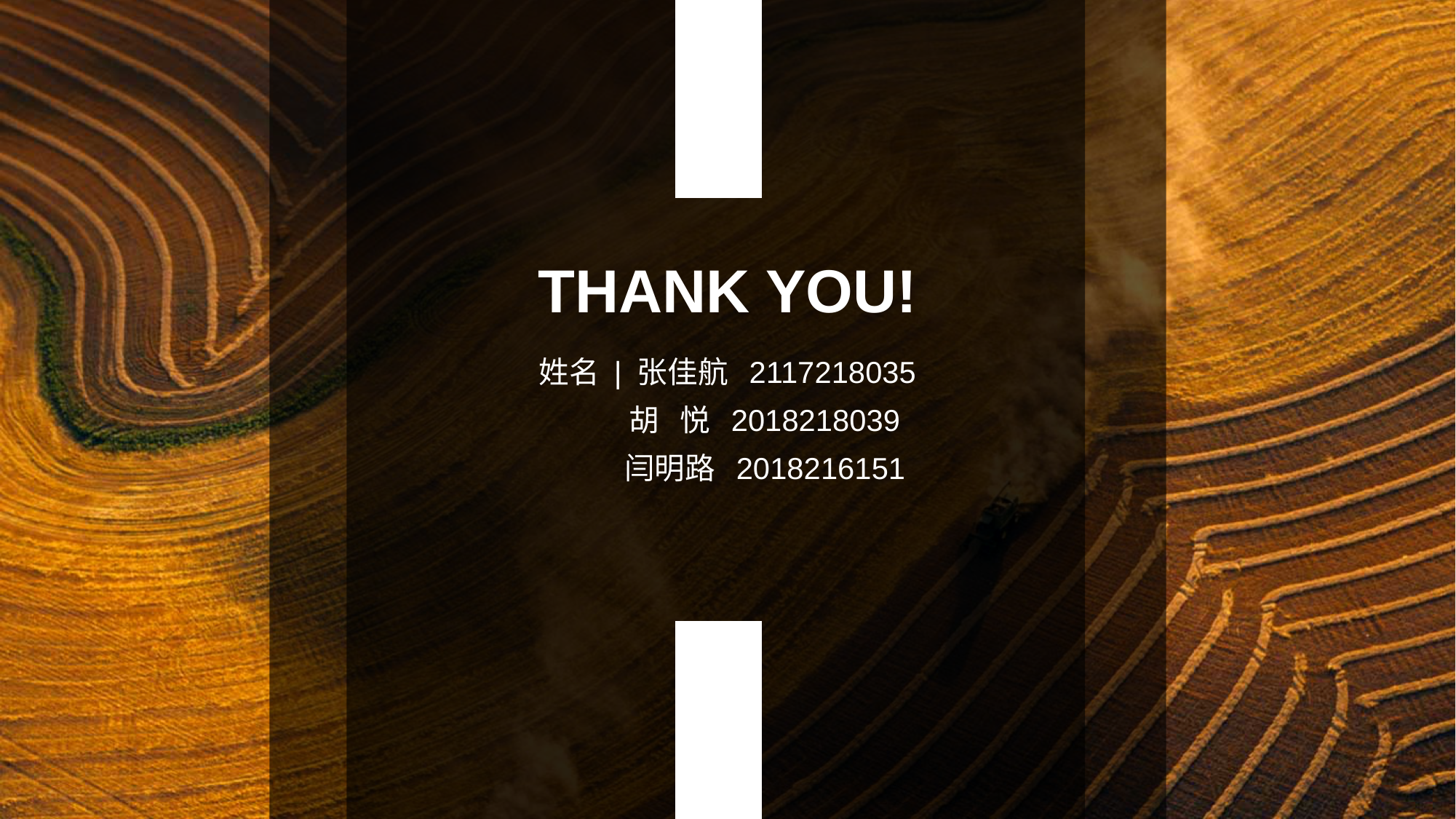

THANK YOU!
姓名 | 张佳航  2117218035
          胡   悦  2018218039
          闫明路  2018216151